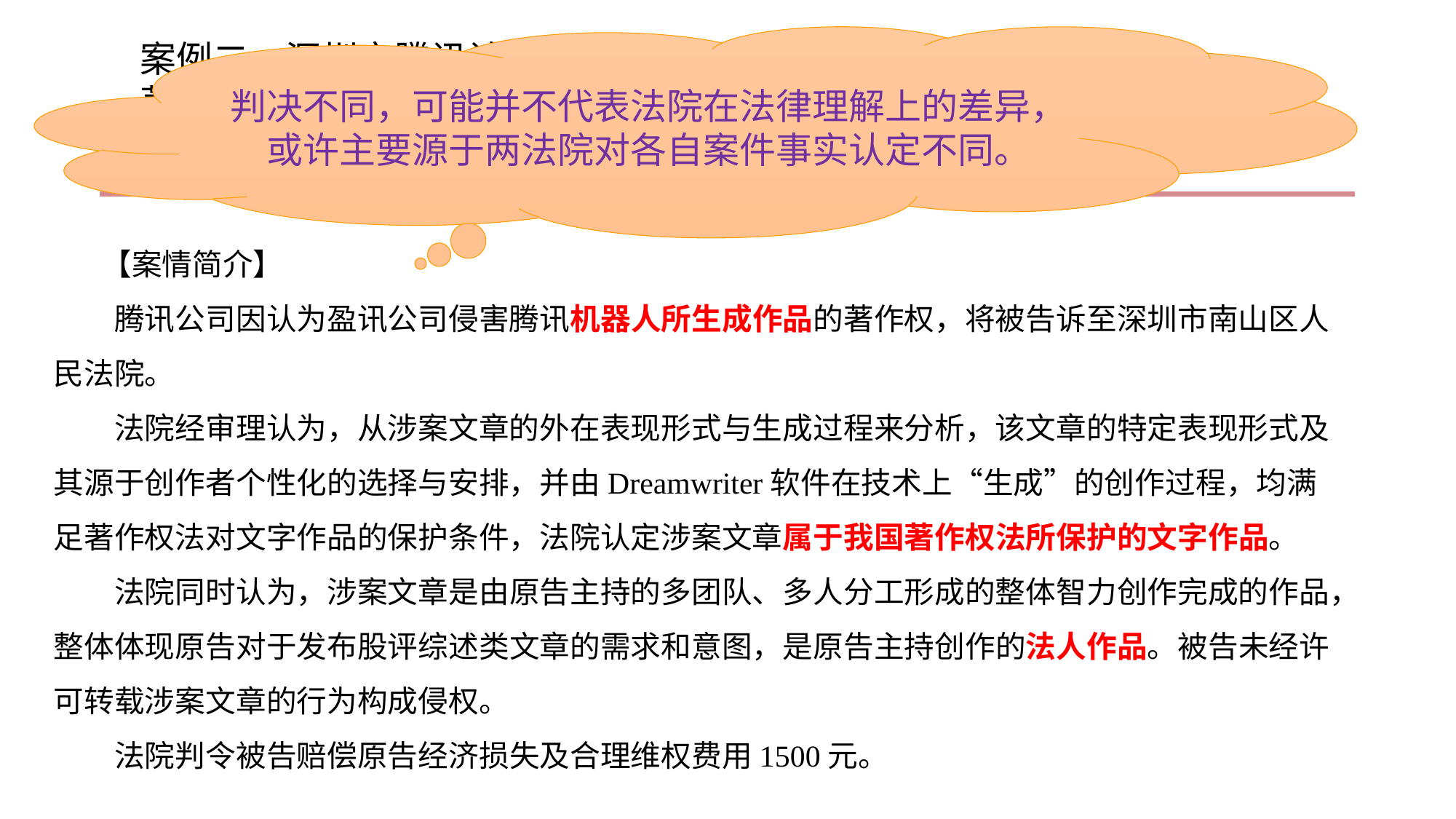

判决不同，可能并不代表法院在法律理解上的差异，或许主要源于两法院对各自案件事实认定不同。
案例二、深圳市腾讯计算机系统有限公司与上海盈讯科技有限公司著作权权属、侵权、商业贿赂不正当竞争案
——人工智能生成作品著作权侵权及不正当竞争案
      【案情简介】
　　腾讯公司因认为盈讯公司侵害腾讯机器人所生成作品的著作权，将被告诉至深圳市南山区人民法院。
　　法院经审理认为，从涉案文章的外在表现形式与生成过程来分析，该文章的特定表现形式及其源于创作者个性化的选择与安排，并由Dreamwriter软件在技术上“生成”的创作过程，均满足著作权法对文字作品的保护条件，法院认定涉案文章属于我国著作权法所保护的文字作品。
　　法院同时认为，涉案文章是由原告主持的多团队、多人分工形成的整体智力创作完成的作品，整体体现原告对于发布股评综述类文章的需求和意图，是原告主持创作的法人作品。被告未经许可转载涉案文章的行为构成侵权。
　　法院判令被告赔偿原告经济损失及合理维权费用1500元。